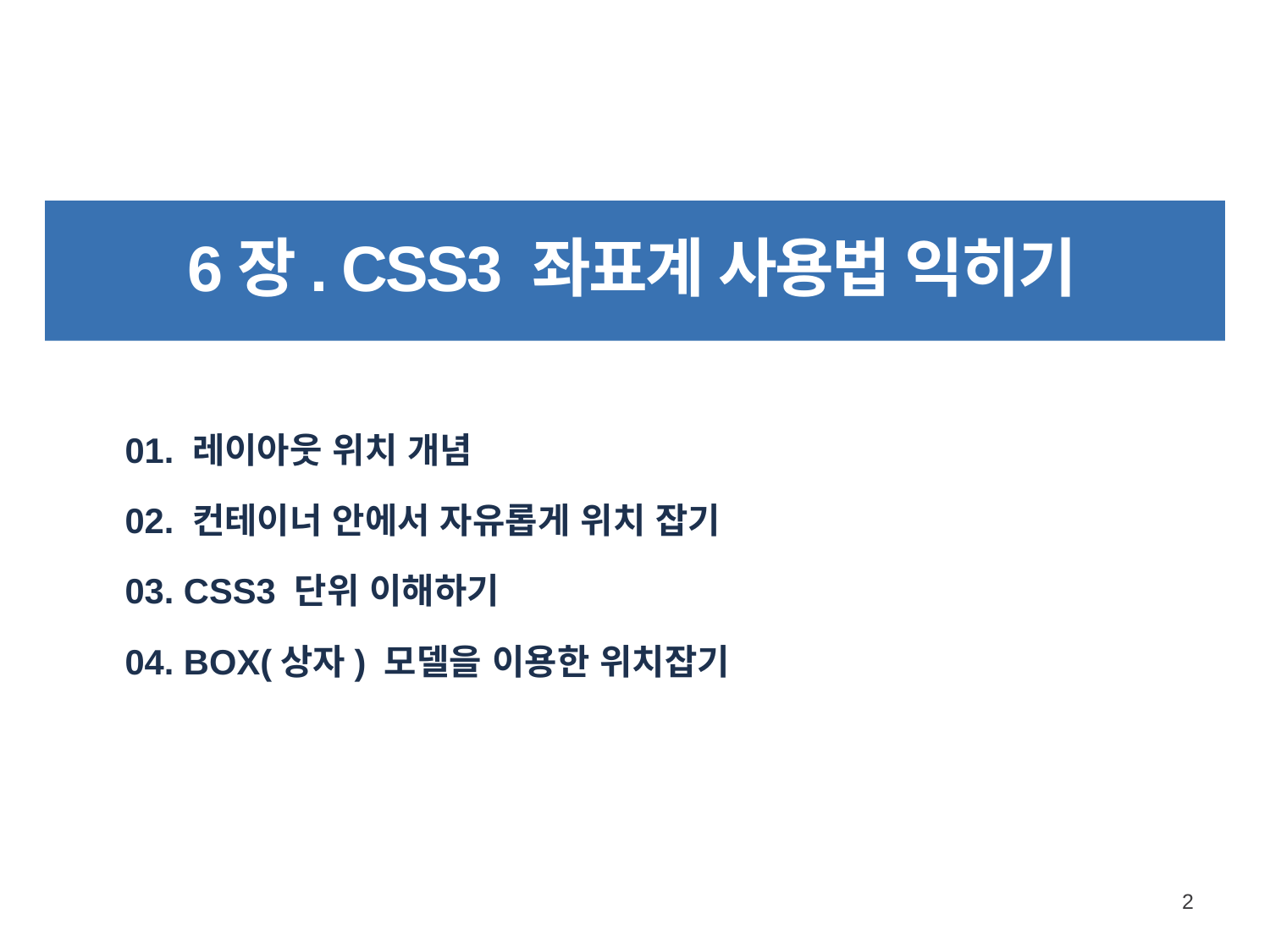

# 6장. CSS3 좌표계 사용법 익히기
01. 레이아웃 위치 개념
02. 컨테이너 안에서 자유롭게 위치 잡기
03. CSS3 단위 이해하기
04. BOX(상자) 모델을 이용한 위치잡기
2